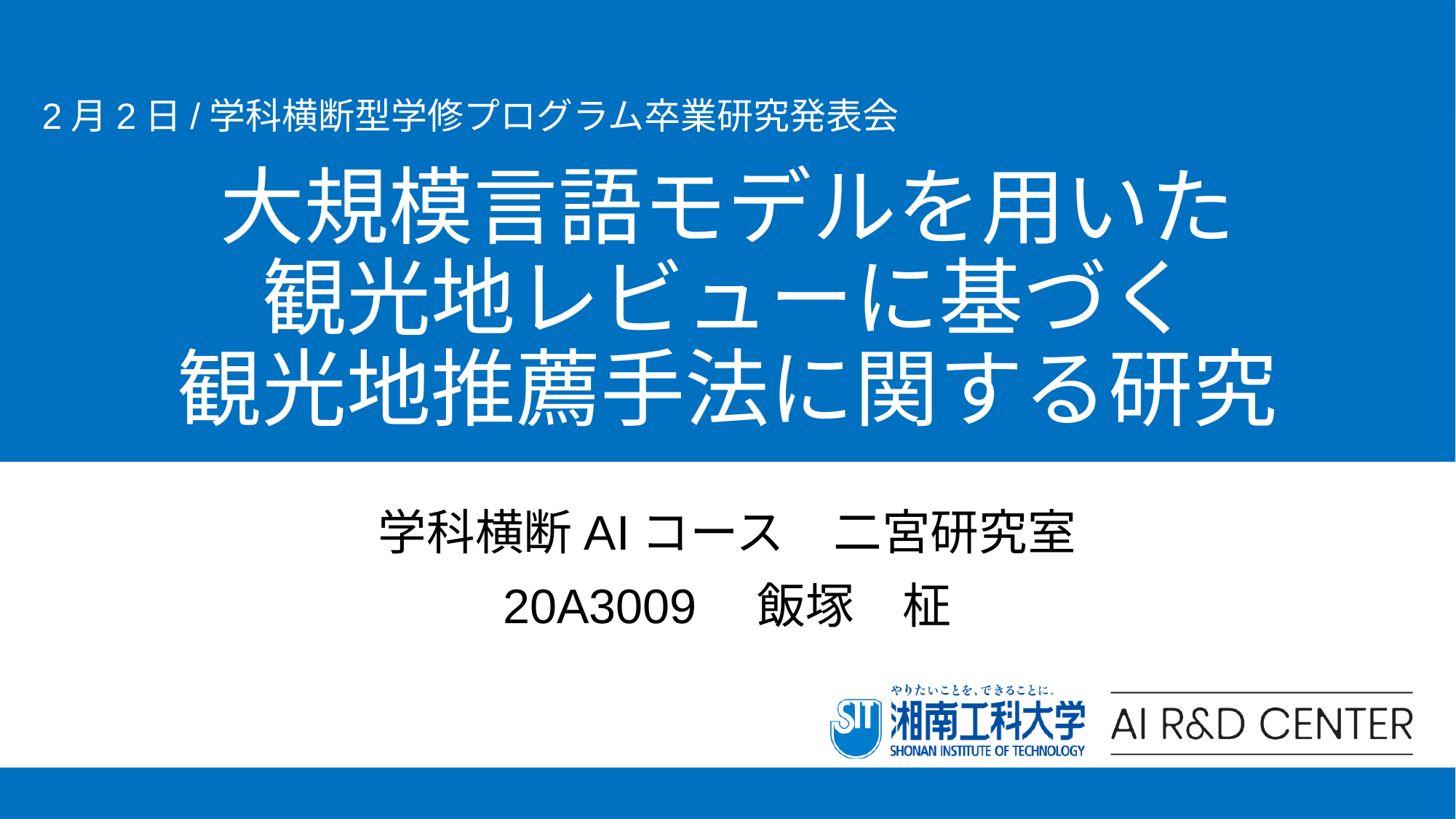

2月2日/学科横断型学修プログラム卒業研究発表会
# 大規模言語モデルを用いた 観光地レビューに基づく 観光地推薦手法に関する研究
学科横断AIコース　二宮研究室
20A3009　飯塚　柾